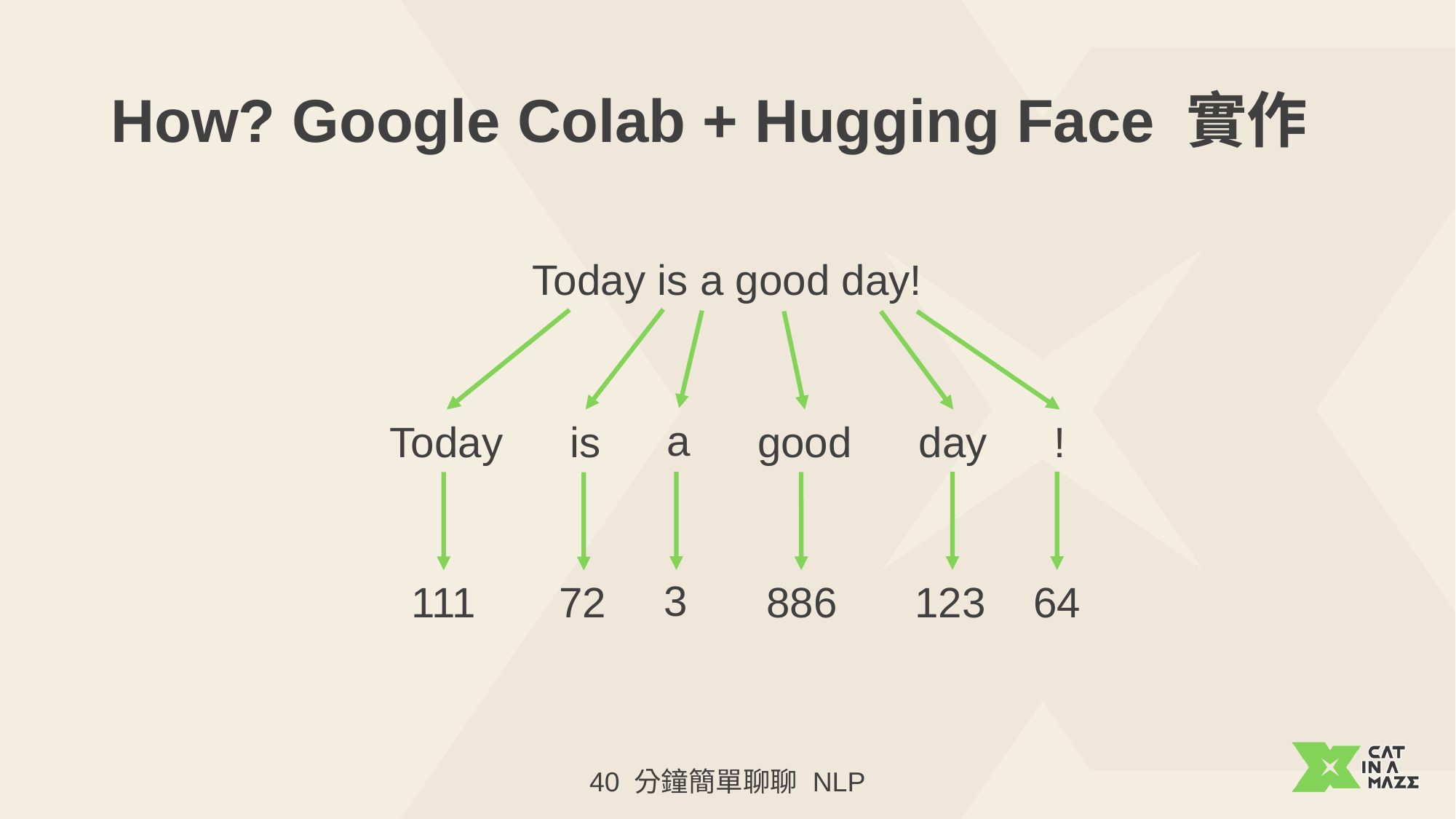

# How? Google Colab + Hugging Face 實作
Today is a good day!
a
Today
is
good
day
!
3
111
72
886
123
64
40 分鐘簡單聊聊 NLP